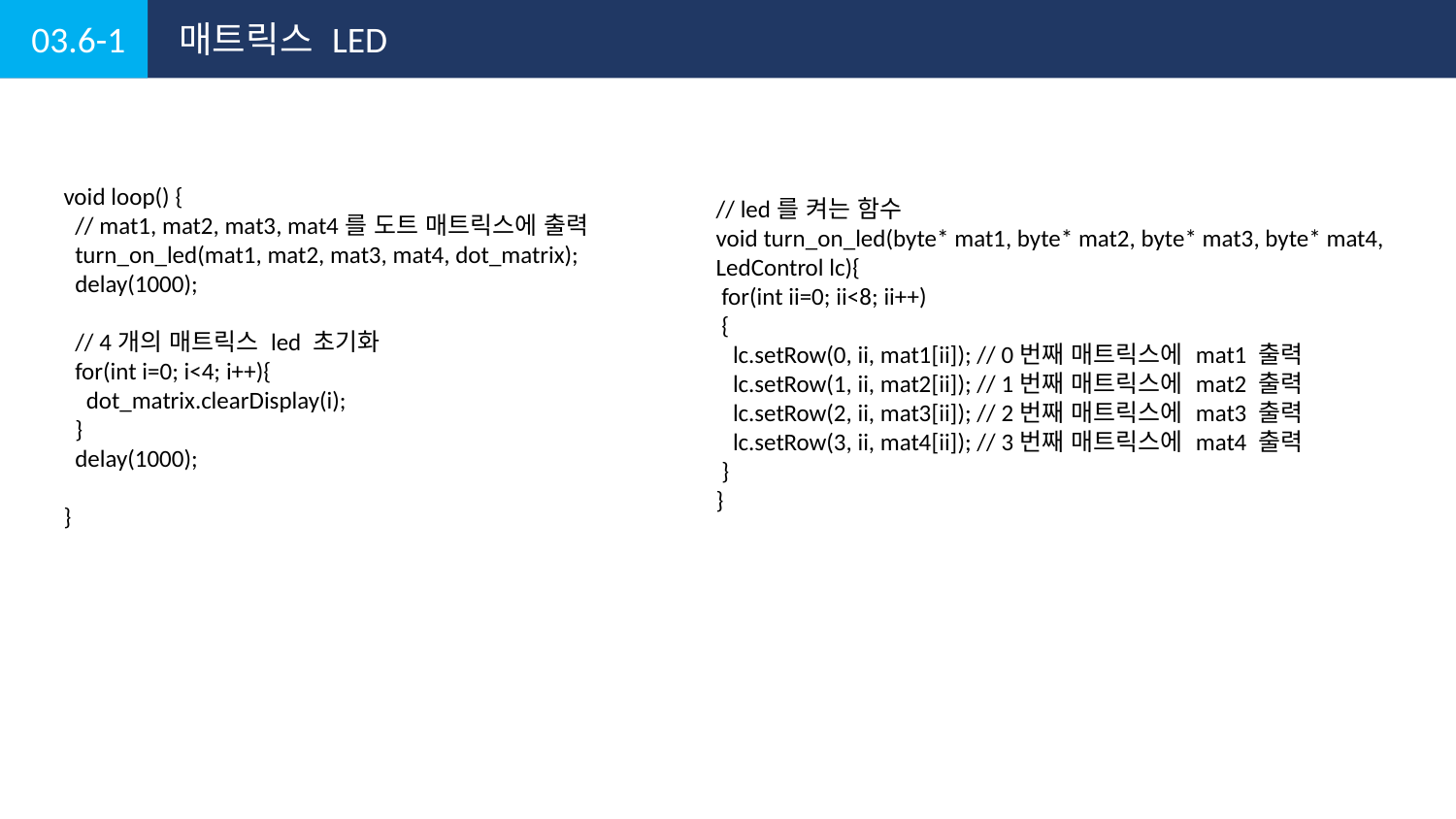

03.6-1
매트릭스 LED
void loop() {
  // mat1, mat2, mat3, mat4를 도트 매트릭스에 출력
  turn_on_led(mat1, mat2, mat3, mat4, dot_matrix);
  delay(1000);

  // 4개의 매트릭스 led 초기화
  for(int i=0; i<4; i++){
    dot_matrix.clearDisplay(i);
  }
  delay(1000);

}
// led를 켜는 함수
void turn_on_led(byte* mat1, byte* mat2, byte* mat3, byte* mat4, LedControl lc){
 for(int ii=0; ii<8; ii++)
 {
   lc.setRow(0, ii, mat1[ii]); // 0번째 매트릭스에 mat1 출력
   lc.setRow(1, ii, mat2[ii]); // 1번째 매트릭스에 mat2 출력
   lc.setRow(2, ii, mat3[ii]); // 2번째 매트릭스에 mat3 출력
   lc.setRow(3, ii, mat4[ii]); // 3번째 매트릭스에 mat4 출력
 }
}